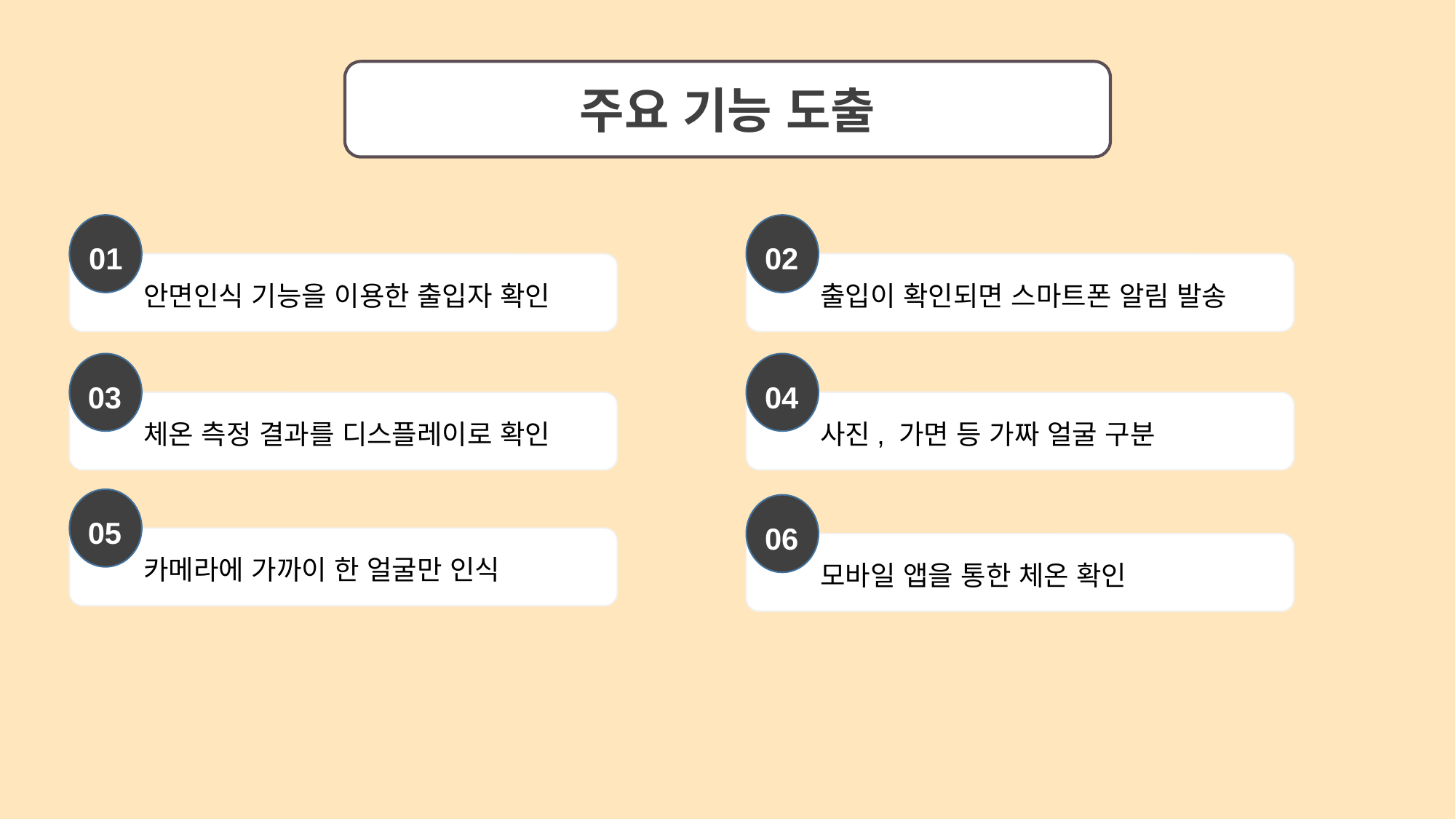

주요 기능 도출

01

02

출입이 확인되면 스마트폰 알림 발송
안면인식 기능을 이용한 출입자 확인

03

체온 측정 결과를 디스플레이로 확인

04

사진, 가면 등 가짜 얼굴 구분

05

카메라에 가까이 한 얼굴만 인식

06

모바일 앱을 통한 체온 확인